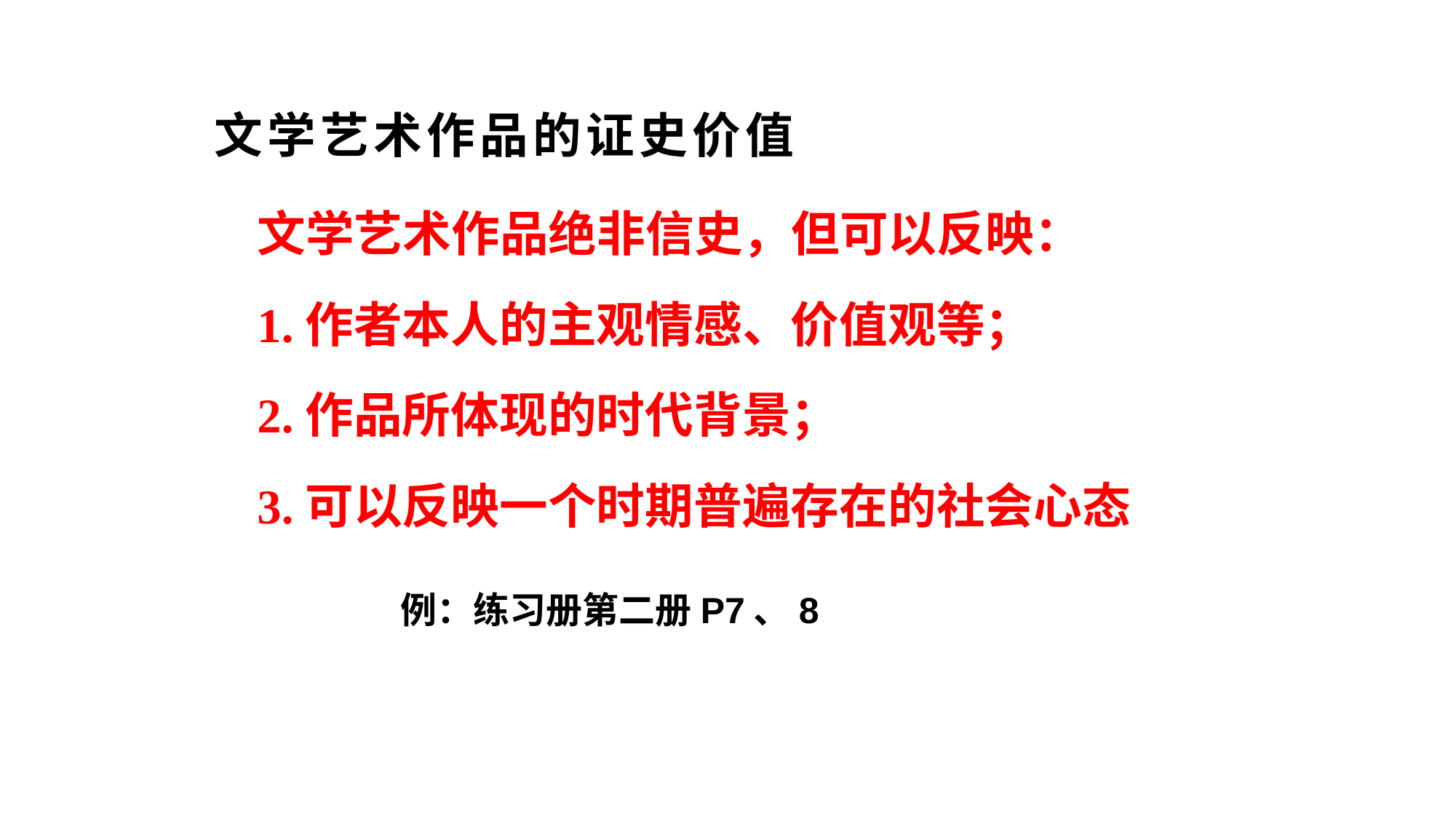

# 文学艺术作品的证史价值
文学艺术作品绝非信史，但可以反映：
1.作者本人的主观情感、价值观等；
2.作品所体现的时代背景；
3.可以反映一个时期普遍存在的社会心态
例：练习册第二册P7、8